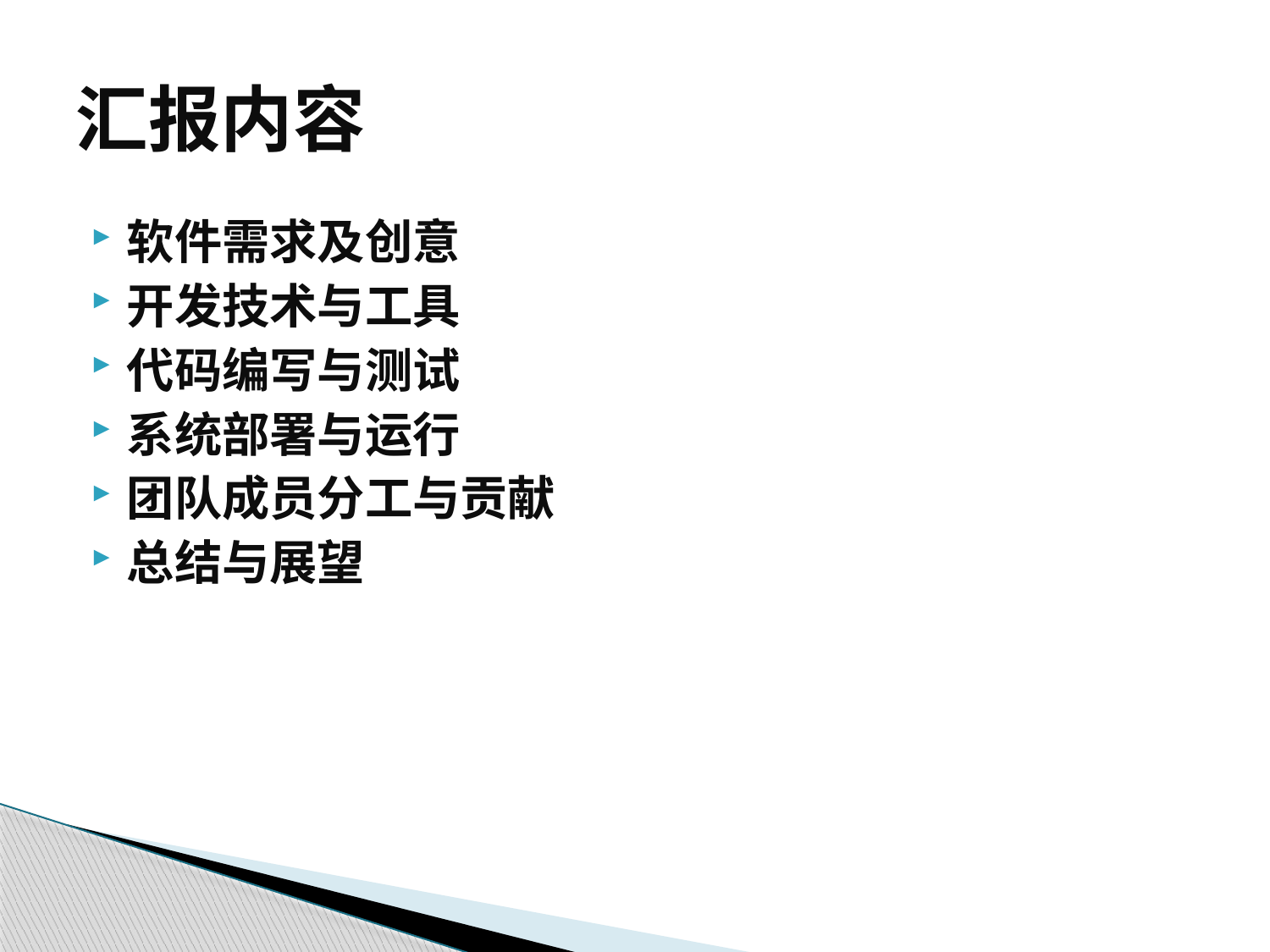

# 汇报内容
软件需求及创意
开发技术与工具
代码编写与测试
系统部署与运行
团队成员分工与贡献
总结与展望